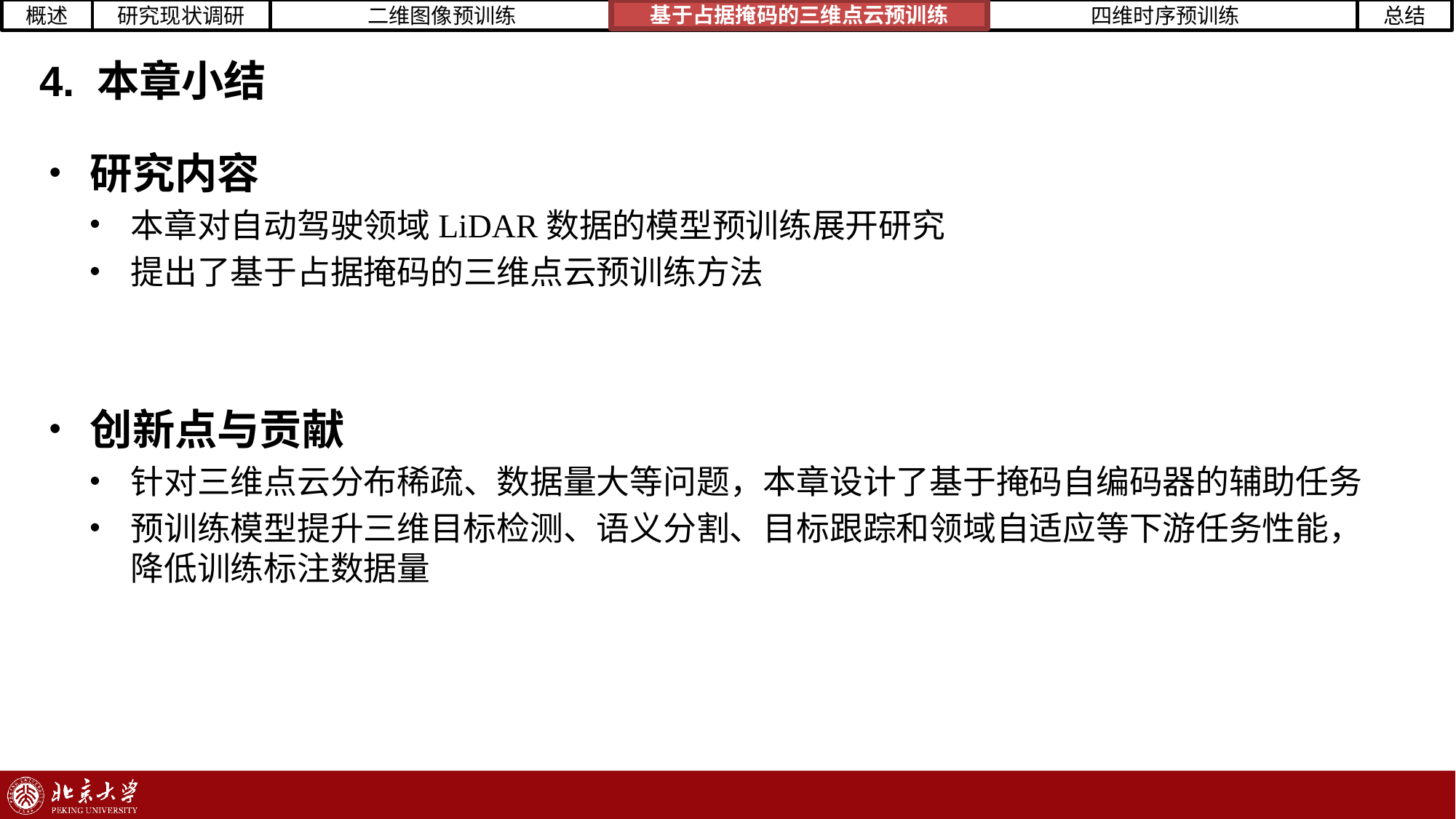

基于占据掩码的三维点云预训练
# 4. 本章小结
研究内容
本章对自动驾驶领域LiDAR数据的模型预训练展开研究
提出了基于占据掩码的三维点云预训练方法

创新点与贡献
针对三维点云分布稀疏、数据量大等问题，本章设计了基于掩码自编码器的辅助任务
预训练模型提升三维目标检测、语义分割、目标跟踪和领域自适应等下游任务性能，降低训练标注数据量